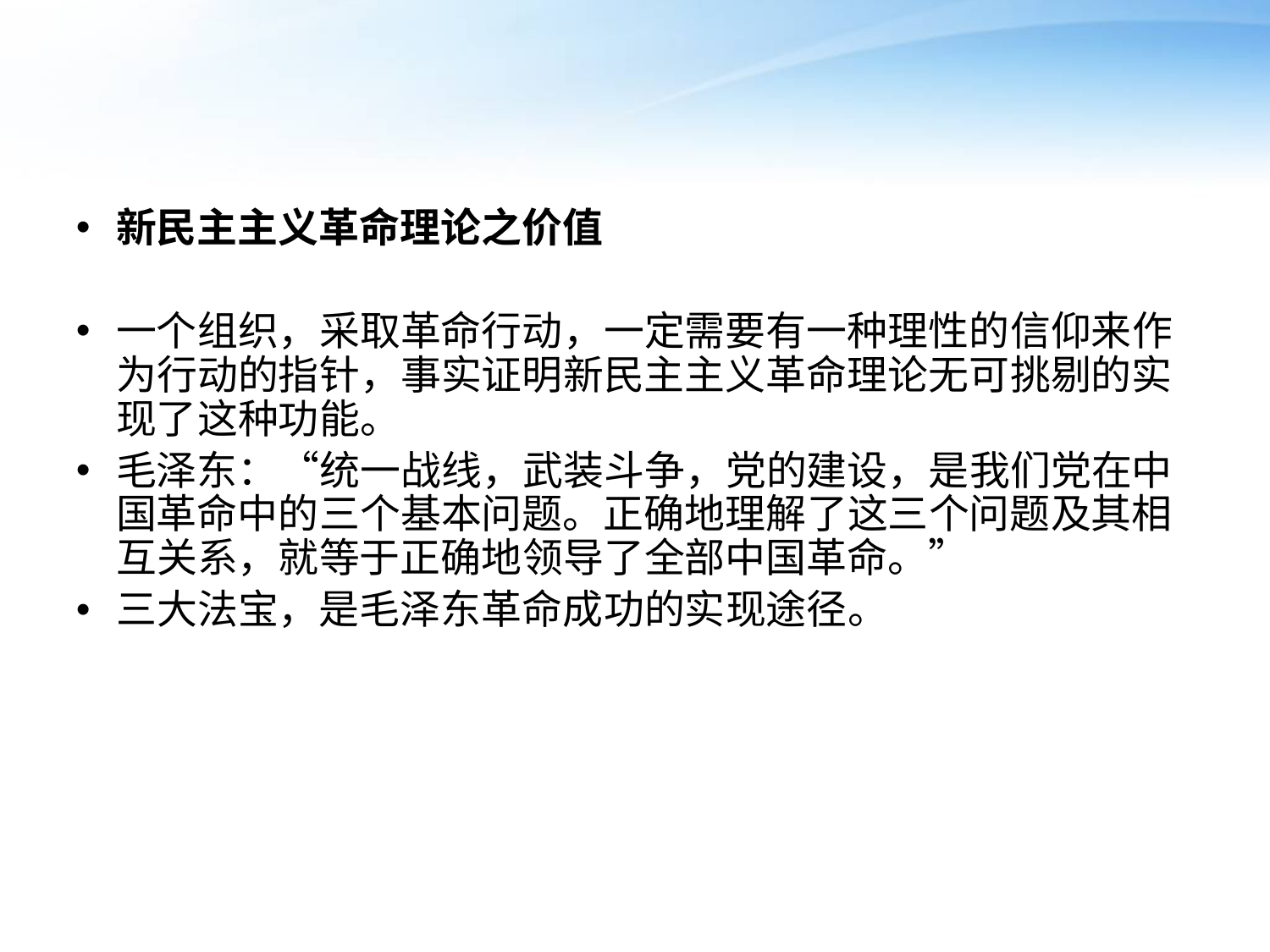

#
新民主主义革命理论之价值

一个组织，采取革命行动，一定需要有一种理性的信仰来作为行动的指针，事实证明新民主主义革命理论无可挑剔的实现了这种功能。
毛泽东：“统一战线，武装斗争，党的建设，是我们党在中国革命中的三个基本问题。正确地理解了这三个问题及其相互关系，就等于正确地领导了全部中国革命。”
三大法宝，是毛泽东革命成功的实现途径。